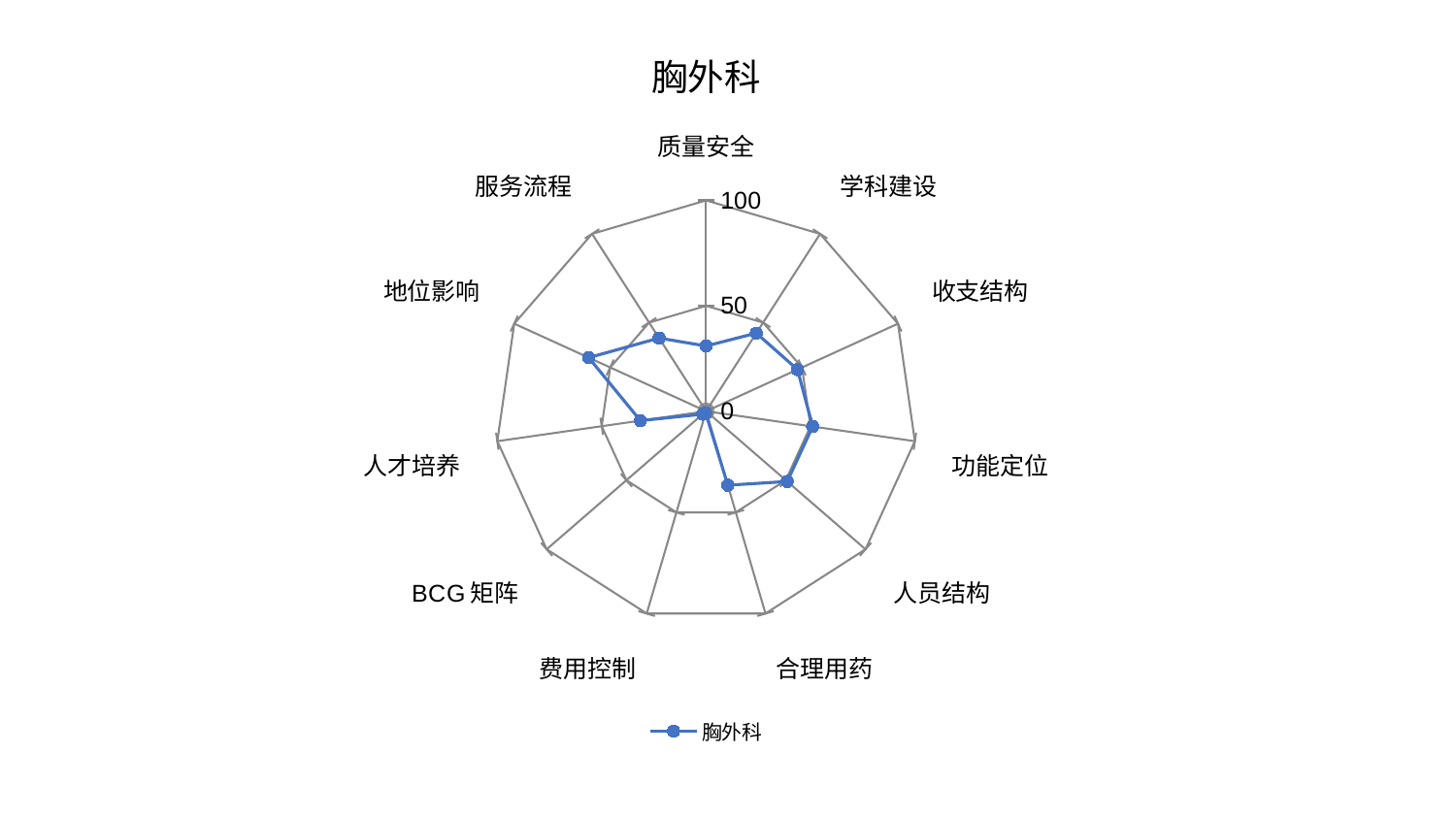

### Chart: 胸外科

| Category | 胸外科 |
|---|---|
| 质量安全 | 30.94091411020525 |
| 学科建设 | 44.04134814289801 |
| 收支结构 | 47.63371159939549 |
| 功能定位 | 51.05108534980831 |
| 人员结构 | 50.890131992168854 |
| 合理用药 | 36.58139303330668 |
| 费用控制 | 0.8209613516234785 |
| BCG矩阵 | 2.146275171088203 |
| 人才培养 | 31.487471787897807 |
| 地位影响 | 61.2012287386557 |
| 服务流程 | 41.26383282981478 |
139